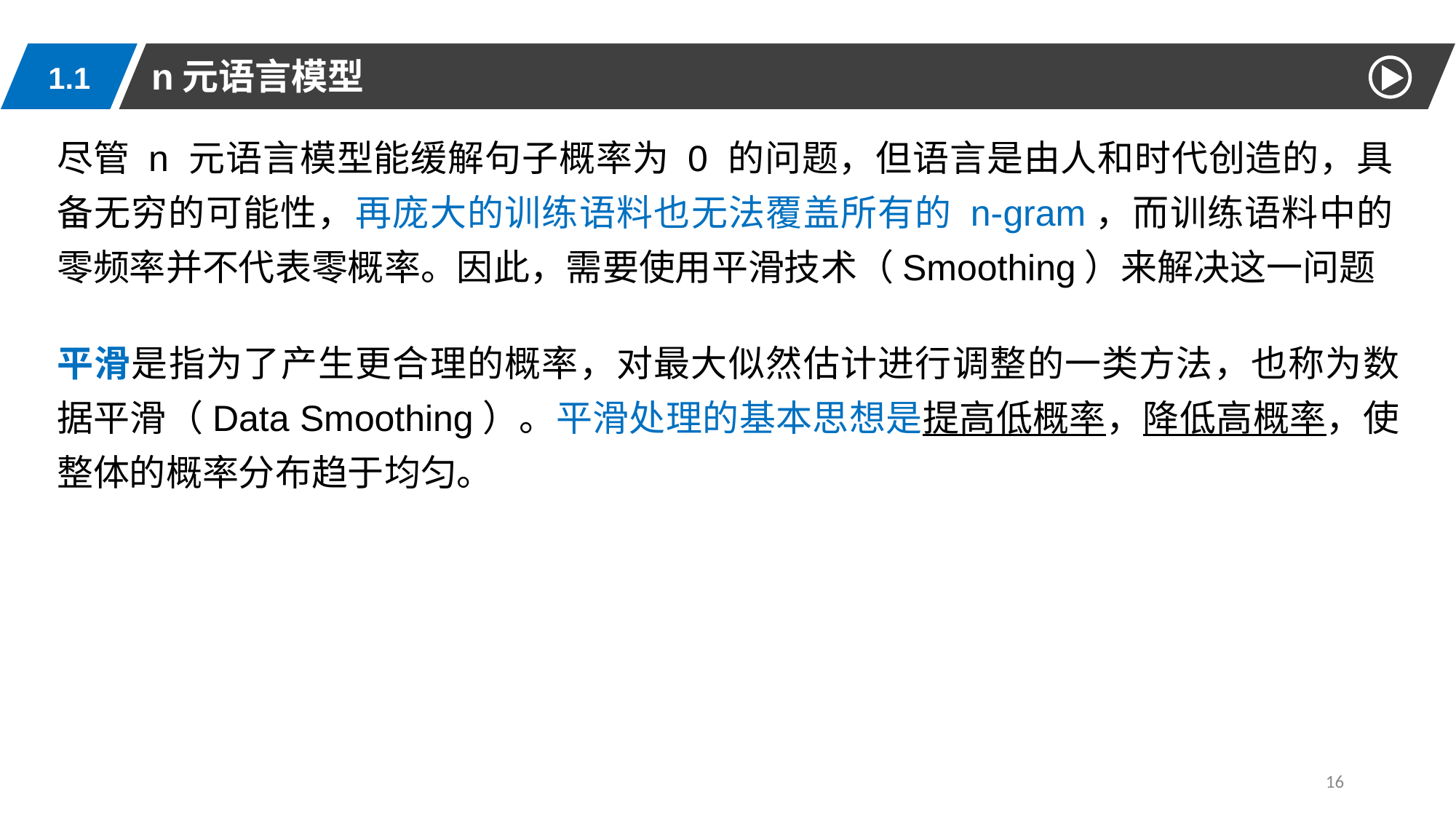

n元语言模型
1.1

尽管 n 元语言模型能缓解句子概率为 0 的问题，但语言是由人和时代创造的，具备无穷的可能性，再庞大的训练语料也无法覆盖所有的 n-gram，而训练语料中的零频率并不代表零概率。因此，需要使用平滑技术（Smoothing）来解决这一问题
平滑是指为了产生更合理的概率，对最大似然估计进行调整的一类方法，也称为数据平滑（Data Smoothing）。平滑处理的基本思想是提高低概率，降低高概率，使整体的概率分布趋于均匀。
16